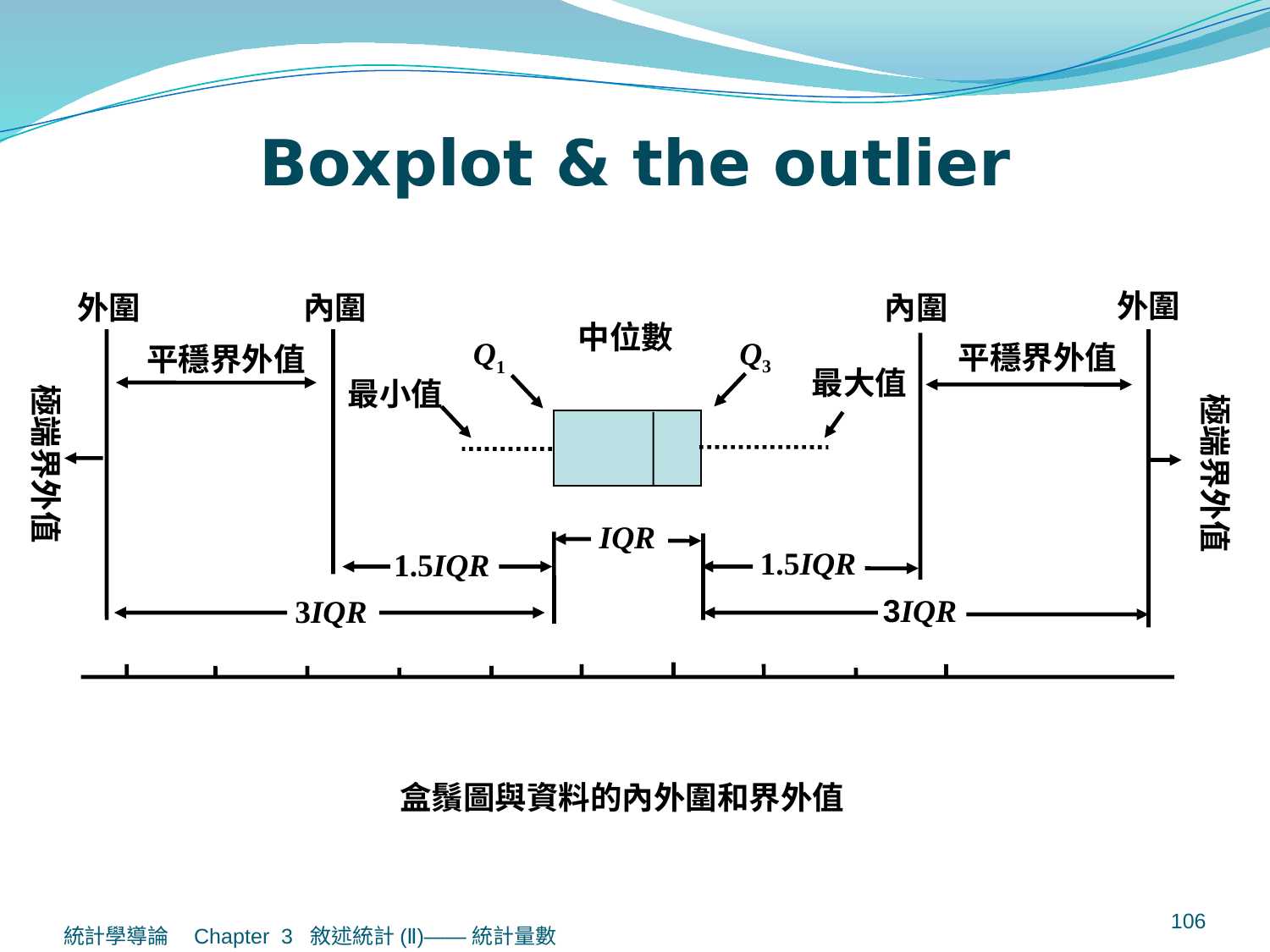

# Boxplot & the outlier
外圍
外圍
內圍
內圍
中位數
Q3
Q1

平穩界外值

平穩界外值
最大值
最小值
極端界外值

極端界外值

IQR

1.5IQR
1.5IQR

3IQR
3IQR

盒鬚圖與資料的內外圍和界外值
106
統計學導論   Chapter  3  敘述統計(Ⅱ)——統計量數